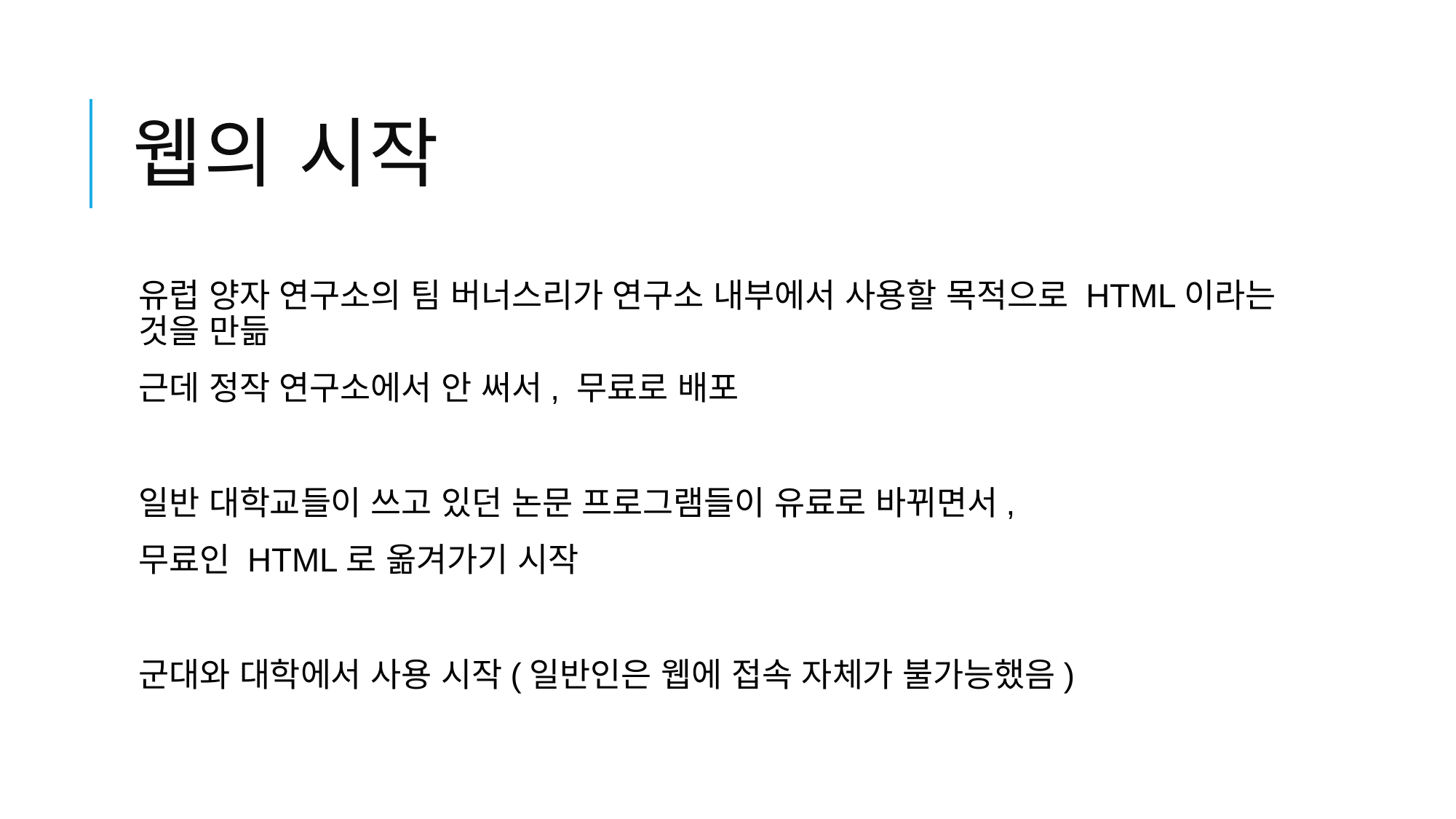

# 웹의 시작
유럽 양자 연구소의 팀 버너스리가 연구소 내부에서 사용할 목적으로 HTML이라는 것을 만듦
근데 정작 연구소에서 안 써서, 무료로 배포

일반 대학교들이 쓰고 있던 논문 프로그램들이 유료로 바뀌면서,
무료인 HTML로 옮겨가기 시작

군대와 대학에서 사용 시작(일반인은 웹에 접속 자체가 불가능했음)